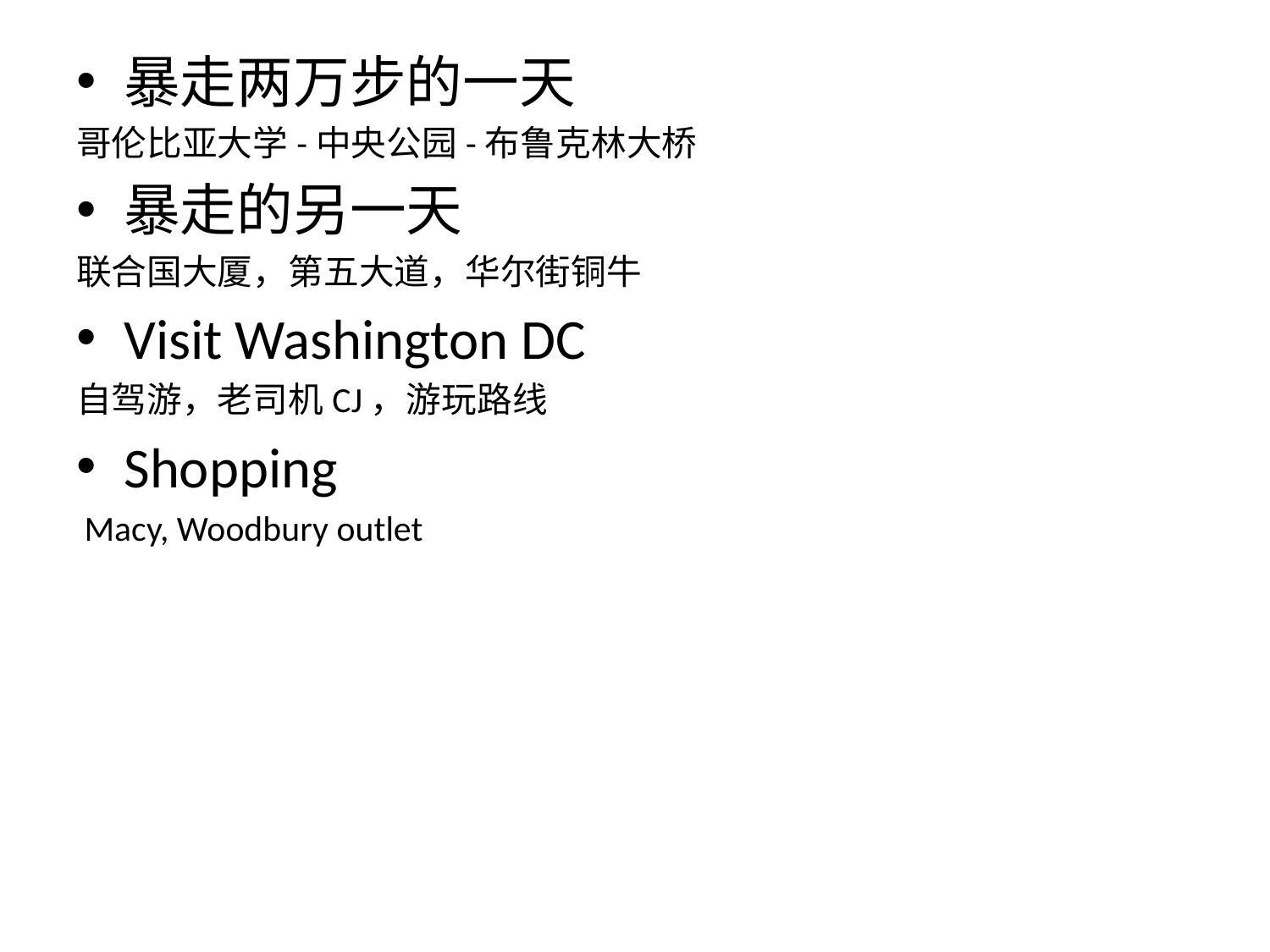

暴走两万步的一天
哥伦比亚大学-中央公园-布鲁克林大桥
暴走的另一天
联合国大厦，第五大道，华尔街铜牛
Visit Washington DC
自驾游，老司机CJ，游玩路线
Shopping
 Macy, Woodbury outlet